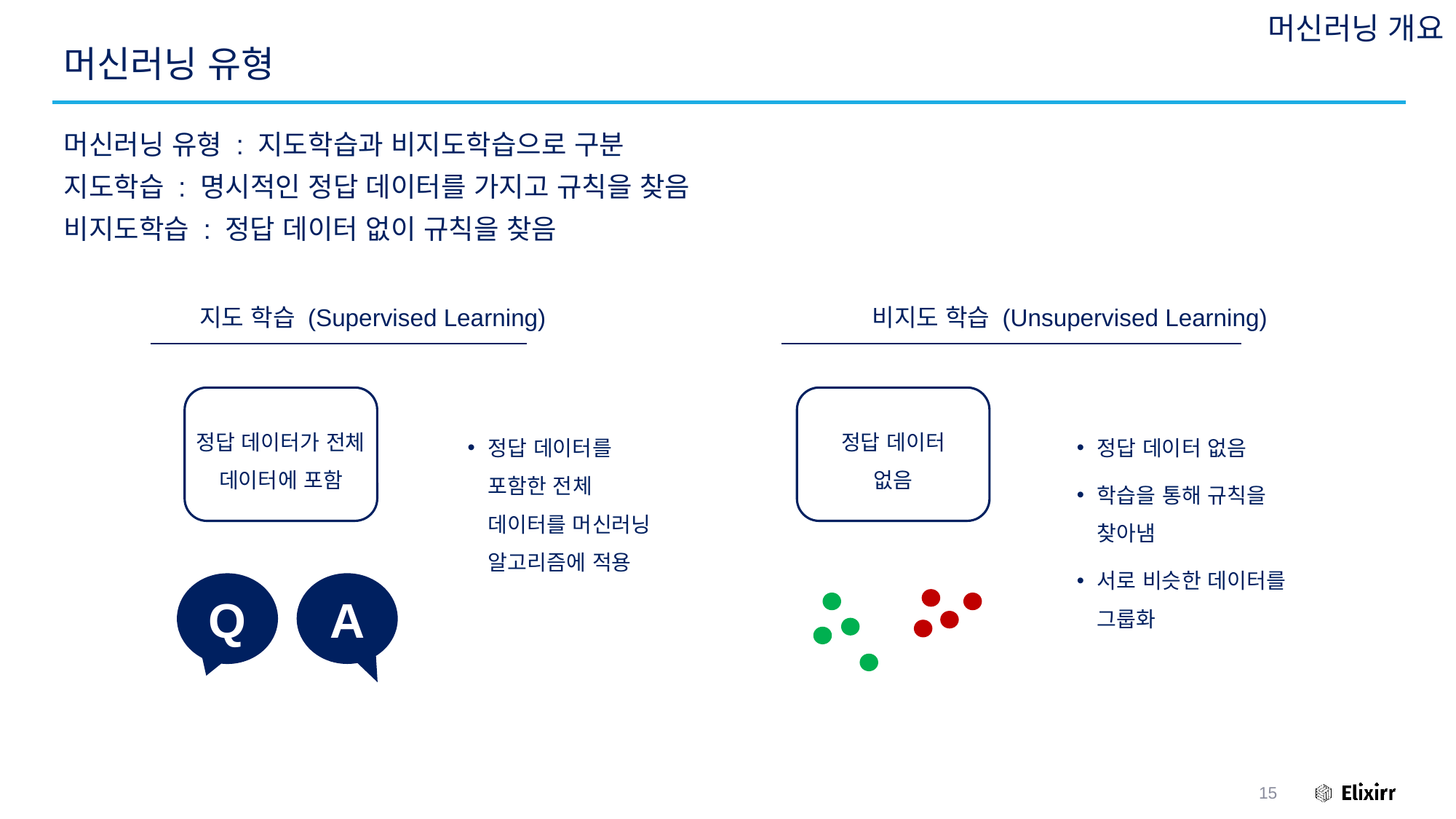

머신러닝 개요
# 머신러닝 유형
머신러닝 유형 : 지도학습과 비지도학습으로 구분
지도학습 : 명시적인 정답 데이터를 가지고 규칙을 찾음
비지도학습 : 정답 데이터 없이 규칙을 찾음
지도 학습 (Supervised Learning)
비지도 학습 (Unsupervised Learning)
정답 데이터가 전체 데이터에 포함
정답 데이터
없음
정답 데이터를 포함한 전체 데이터를 머신러닝 알고리즘에 적용
정답 데이터 없음
학습을 통해 규칙을 찾아냄
서로 비슷한 데이터를 그룹화
Q
A

15